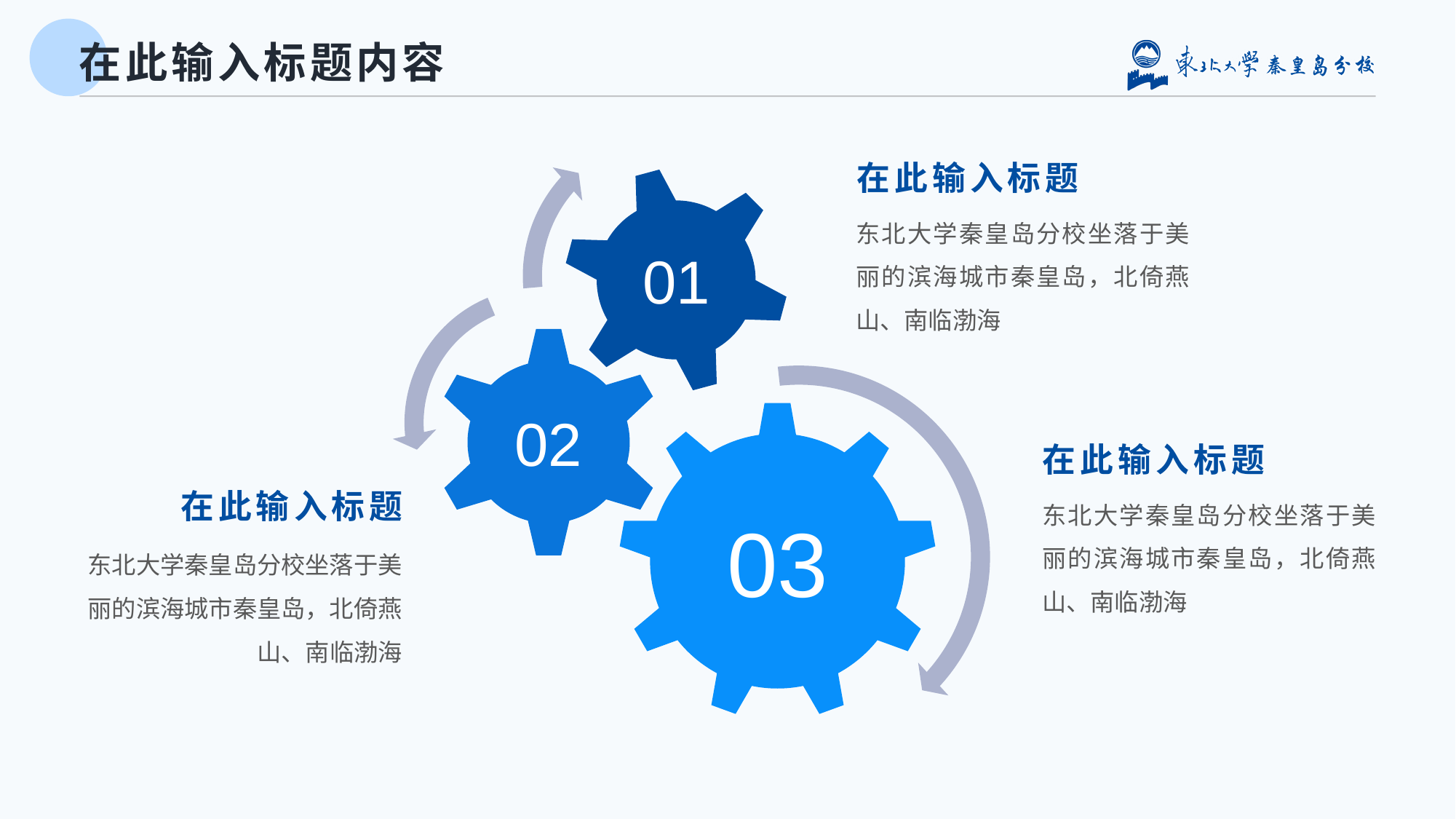

# 在此输入标题内容

01

02

03
在此输入标题
东北大学秦皇岛分校坐落于美丽的滨海城市秦皇岛，北倚燕山、南临渤海
在此输入标题
在此输入标题
东北大学秦皇岛分校坐落于美丽的滨海城市秦皇岛，北倚燕山、南临渤海
东北大学秦皇岛分校坐落于美丽的滨海城市秦皇岛，北倚燕山、南临渤海